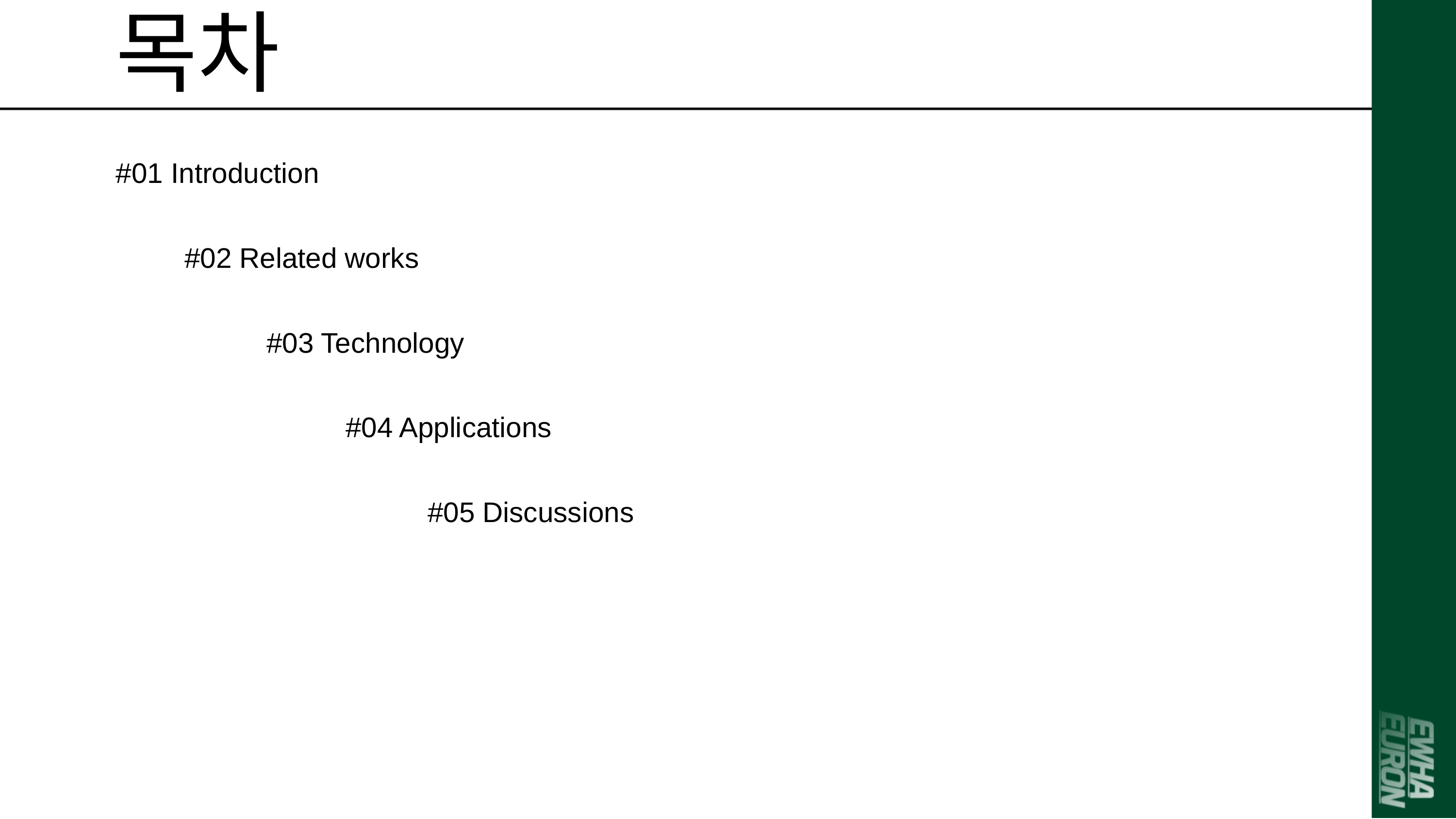

목차
#01 Introduction
#02 Related works
#03 Technology
#04 Applications
#05 Discussions